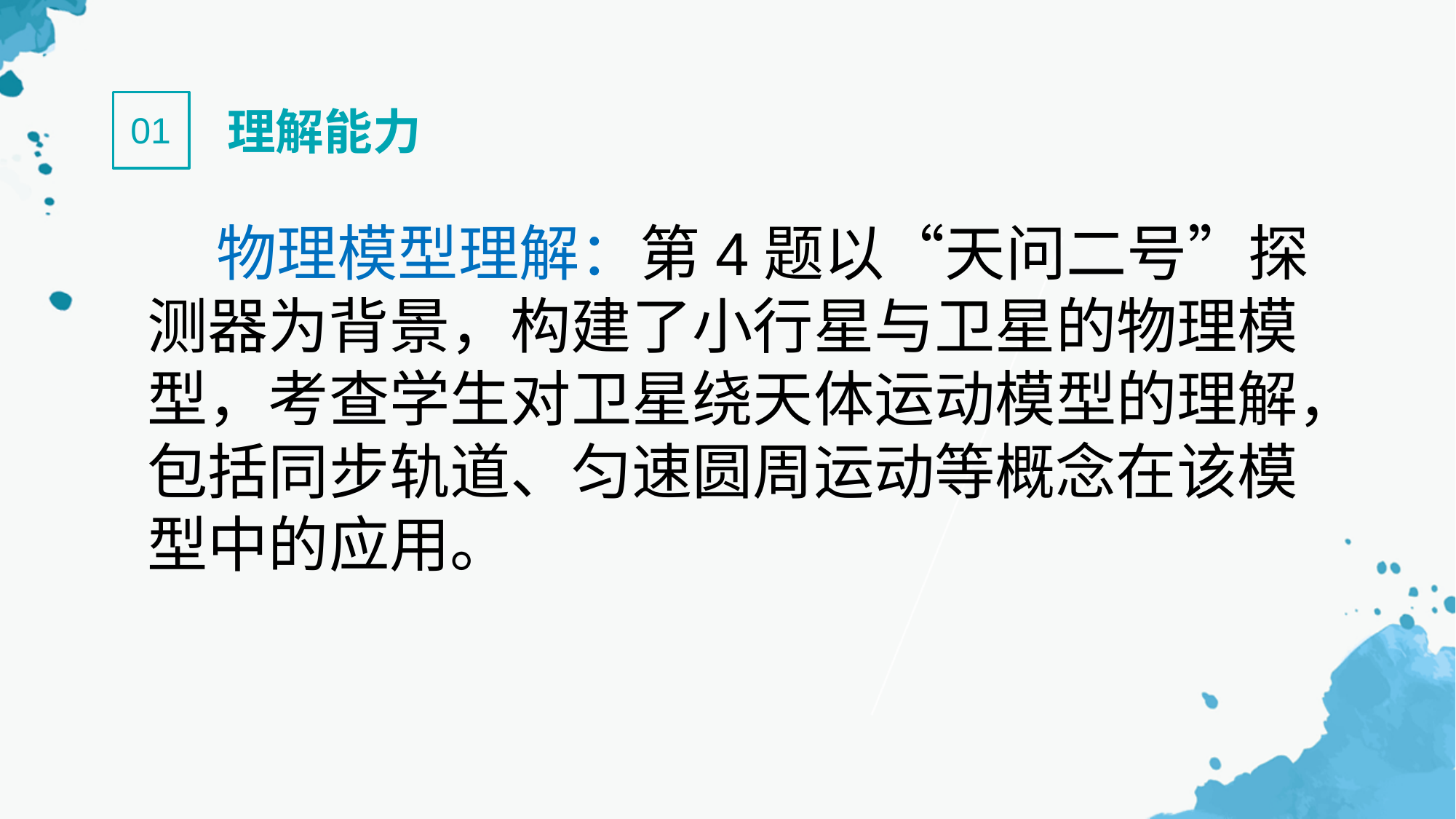

理解能力
01

    物理模型理解：第4题以“天问二号”探测器为背景，构建了小行星与卫星的物理模型，考查学生对卫星绕天体运动模型的理解，包括同步轨道、匀速圆周运动等概念在该模型中的应用。